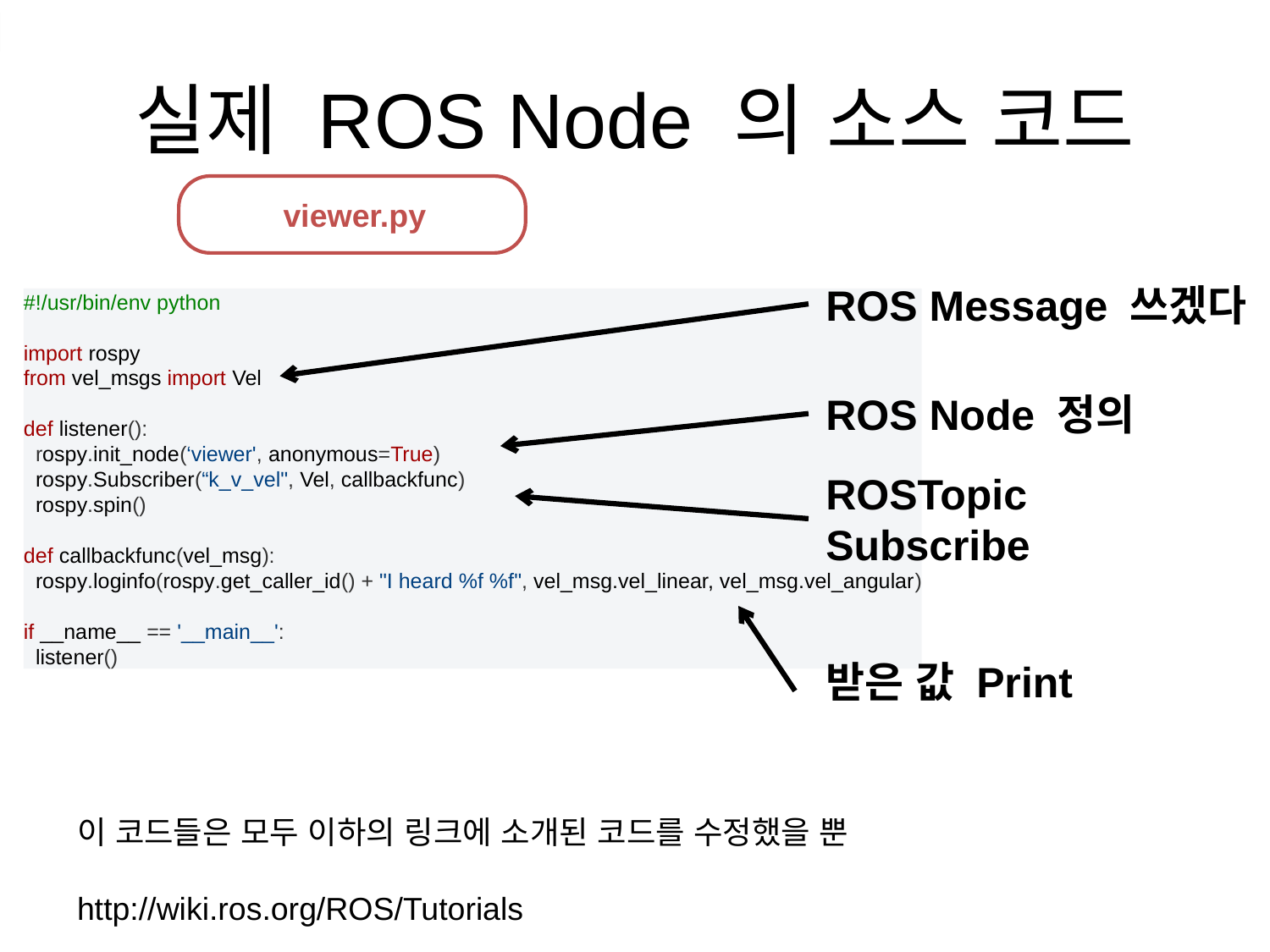

# 실제 ROS Node 의 소스 코드

viewer.py
ROS Message 쓰겠다
#!/usr/bin/env python

import rospy
from vel_msgs import Vel

def listener():
  rospy.init_node(‘viewer', anonymous=True)
  rospy.Subscriber(“k_v_vel", Vel, callbackfunc)
  rospy.spin()

def callbackfunc(vel_msg):
  rospy.loginfo(rospy.get_caller_id() + "I heard %f %f", vel_msg.vel_linear, vel_msg.vel_angular)

if __name__ == '__main__':
  listener()
ROS Node 정의
ROSTopic Subscribe
받은 값 Print
이 코드들은 모두 이하의 링크에 소개된 코드를 수정했을 뿐
http://wiki.ros.org/ROS/Tutorials